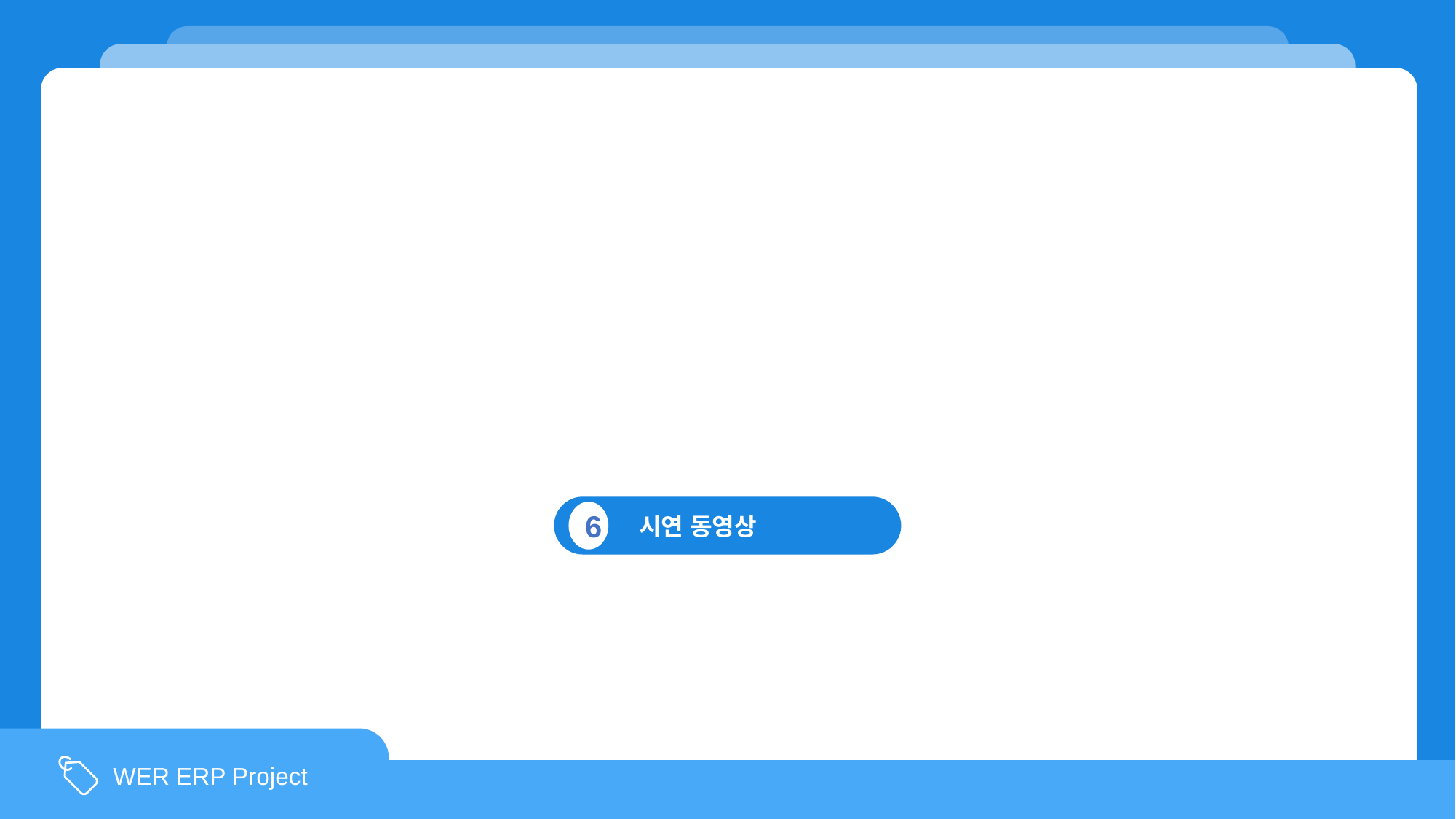

`
 시연 동영상
6

WER ERP Project